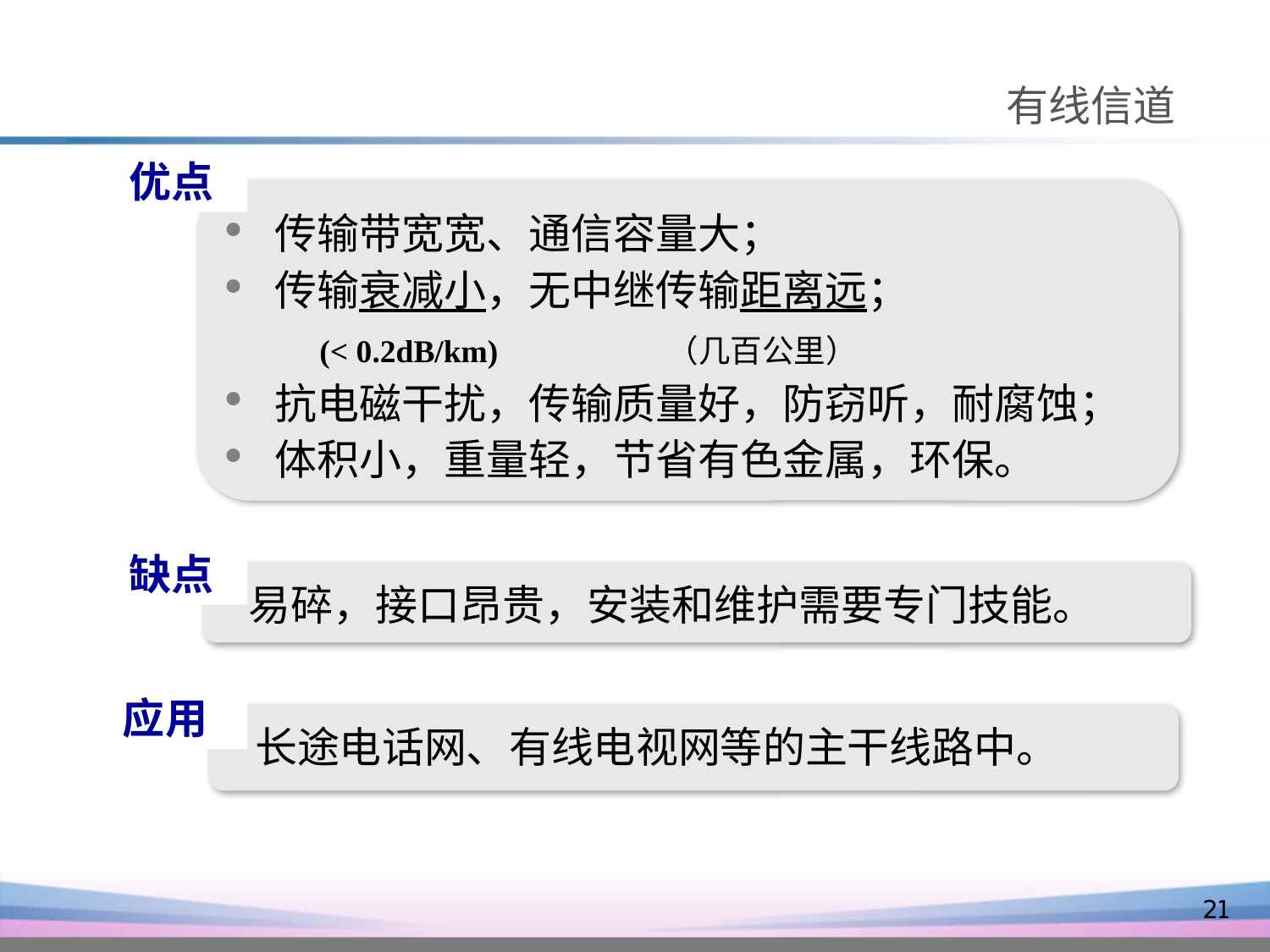

有线信道
优点
 传输带宽宽、通信容量大；
 传输衰减小，无中继传输距离远；
        (< 0.2dB/km)                    （几百公里）
 抗电磁干扰，传输质量好，防窃听，耐腐蚀；
 体积小，重量轻，节省有色金属，环保。
缺点
  易碎，接口昂贵，安装和维护需要专门技能。
应用
  长途电话网、有线电视网等的主干线路中。
21